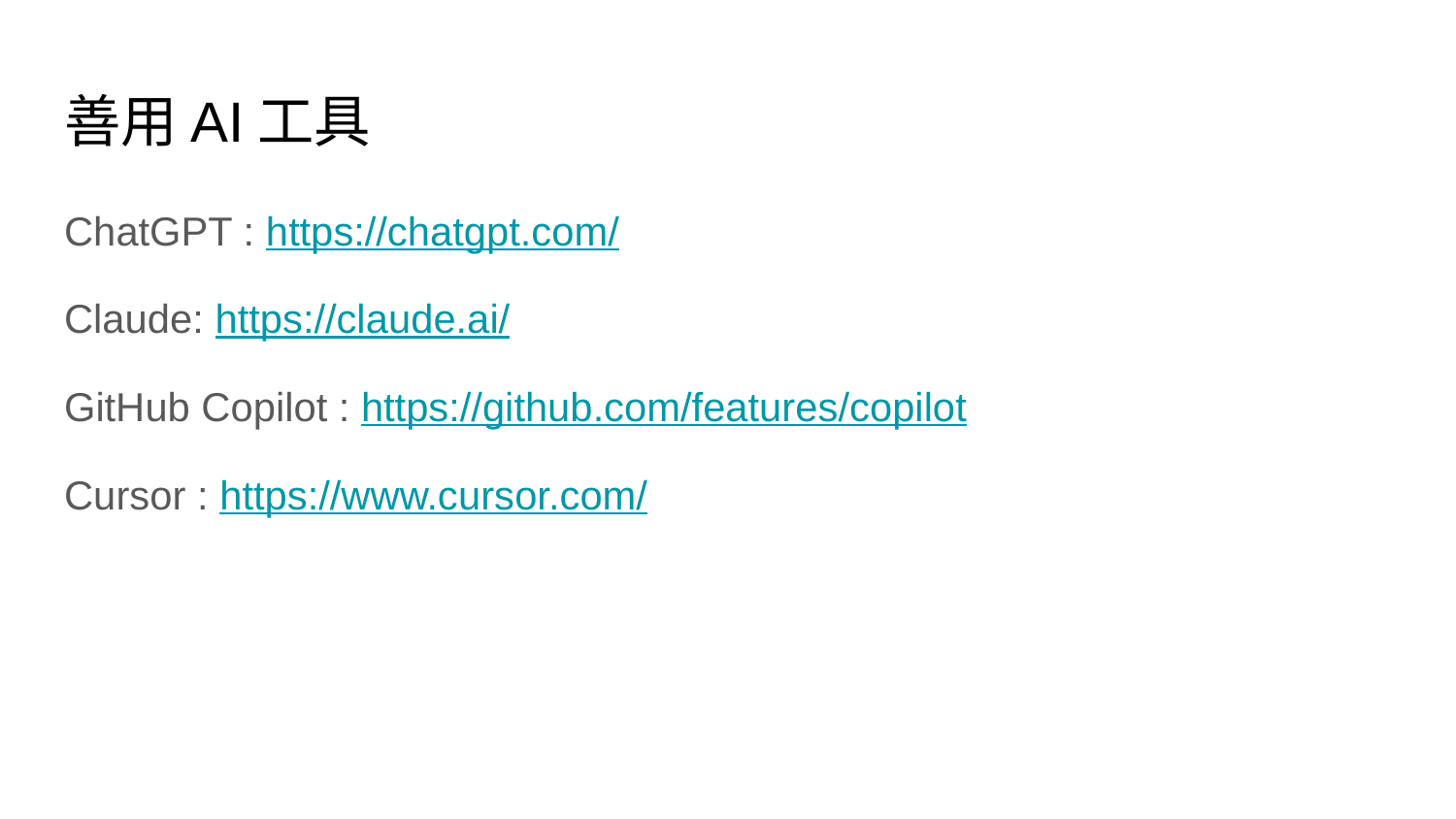

# 善用AI工具
ChatGPT : https://chatgpt.com/
Claude: https://claude.ai/
GitHub Copilot : https://github.com/features/copilot
Cursor : https://www.cursor.com/